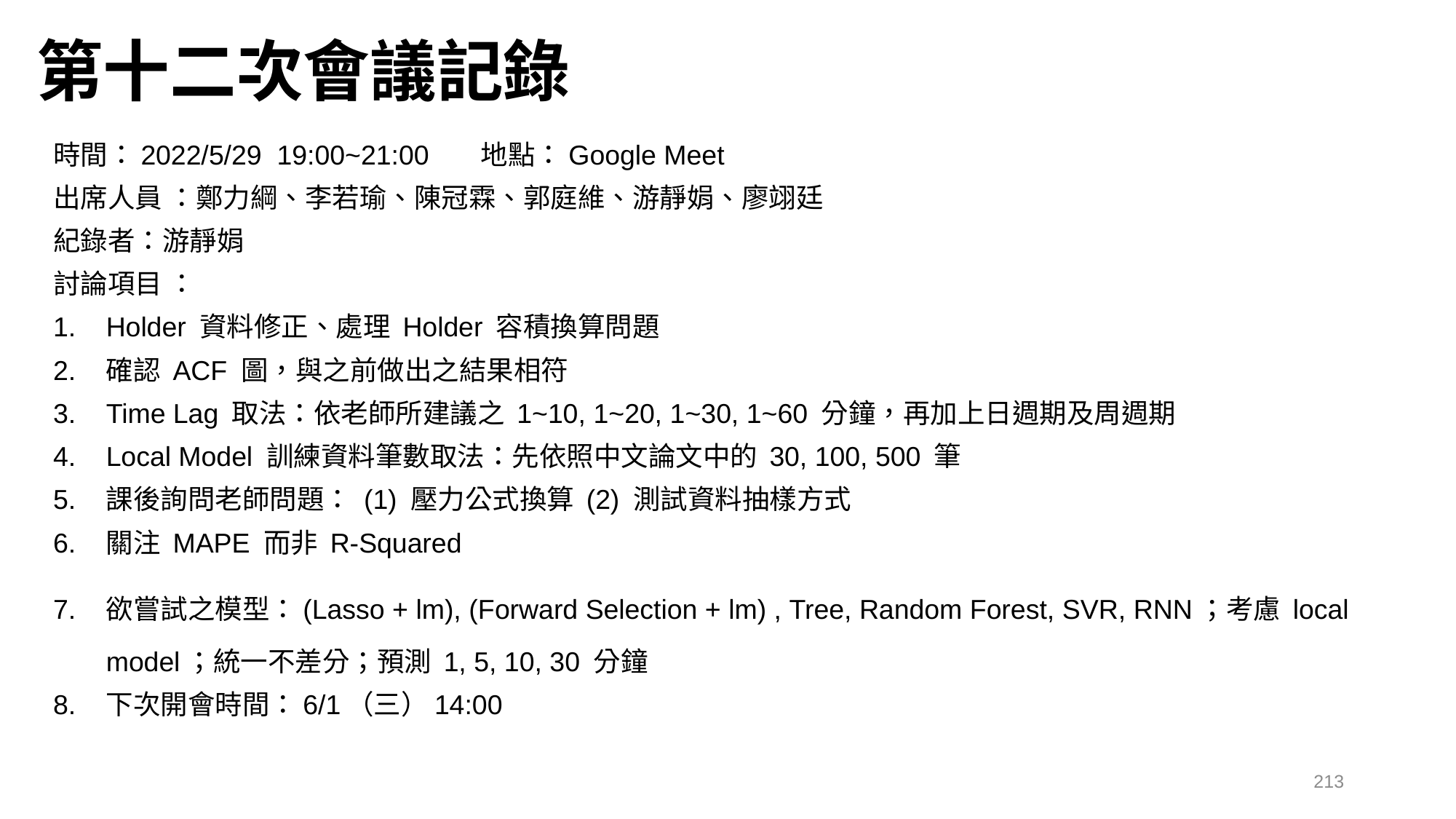

# 第十二次會議記錄
時間：2022/5/29  19:00~21:00      地點：Google Meet
出席人員 ：鄭力綱、李若瑜、陳冠霖、郭庭維、游靜娟、廖翊廷
紀錄者：游靜娟
討論項目 ：
Holder 資料修正、處理 Holder 容積換算問題
確認 ACF 圖，與之前做出之結果相符
Time Lag 取法：依老師所建議之 1~10, 1~20, 1~30, 1~60 分鐘，再加上日週期及周週期
Local Model 訓練資料筆數取法：先依照中文論文中的 30, 100, 500 筆
課後詢問老師問題： (1) 壓力公式換算 (2) 測試資料抽樣方式
關注 MAPE 而非 R-Squared
欲嘗試之模型：(Lasso + lm), (Forward Selection + lm) , Tree, Random Forest, SVR, RNN；考慮 local model；統一不差分；預測 1, 5, 10, 30 分鐘
下次開會時間：6/1（三）14:00

213